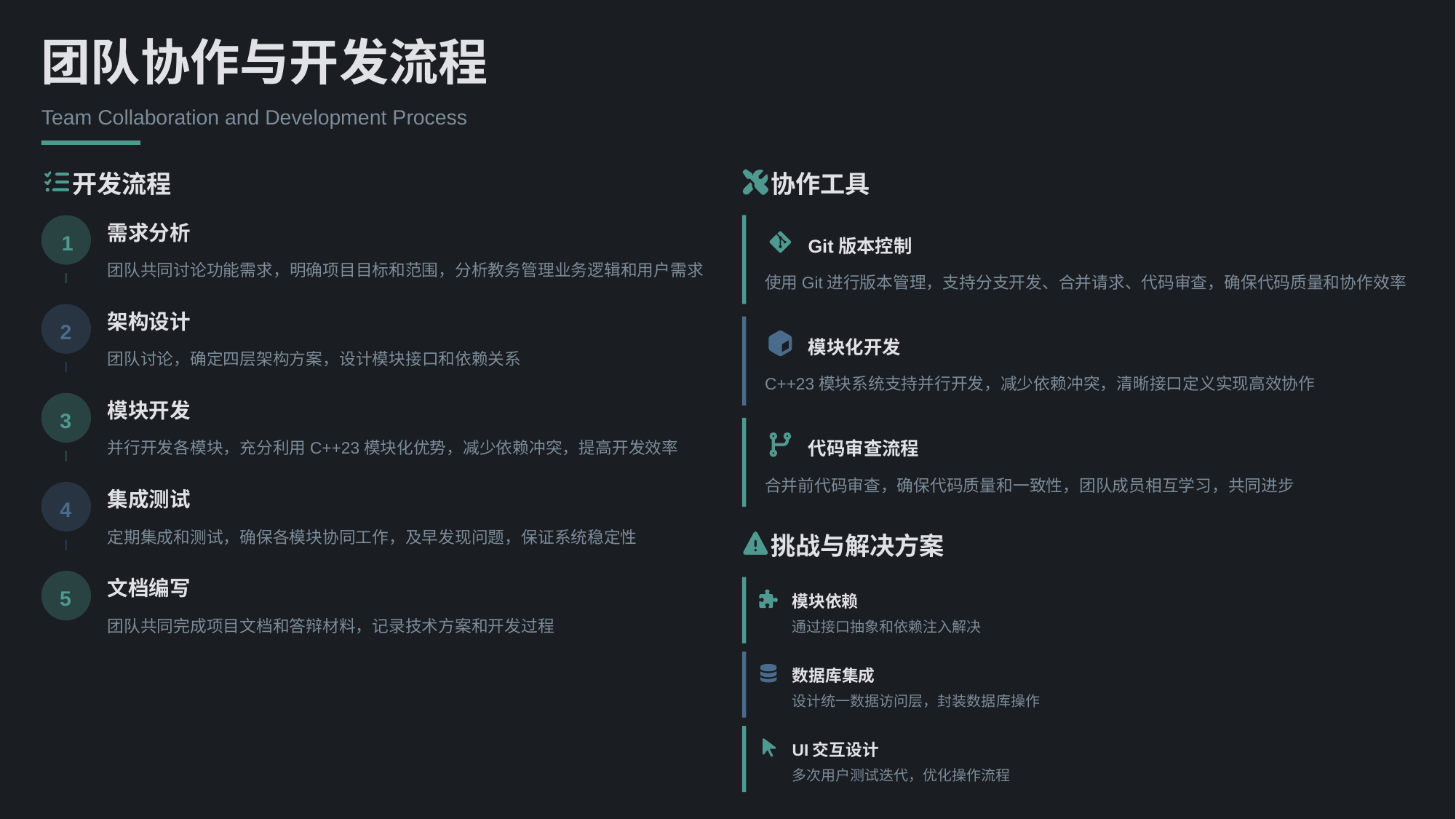

团队协作与开发流程
Team Collaboration and Development Process

开发流程
协作工具

需求分析

1
Git版本控制

团队共同讨论功能需求，明确项目目标和范围，分析教务管理业务逻辑和用户需求
使用Git进行版本管理，支持分支开发、合并请求、代码审查，确保代码质量和协作效率

架构设计
2

模块化开发

团队讨论，确定四层架构方案，设计模块接口和依赖关系

C++23模块系统支持并行开发，减少依赖冲突，清晰接口定义实现高效协作

模块开发
3

并行开发各模块，充分利用C++23模块化优势，减少依赖冲突，提高开发效率
代码审查流程

合并前代码审查，确保代码质量和一致性，团队成员相互学习，共同进步

集成测试
4
定期集成和测试，确保各模块协同工作，及早发现问题，保证系统稳定性
挑战与解决方案

文档编写

5
模块依赖

团队共同完成项目文档和答辩材料，记录技术方案和开发过程
通过接口抽象和依赖注入解决

数据库集成

设计统一数据访问层，封装数据库操作

UI交互设计

多次用户测试迭代，优化操作流程